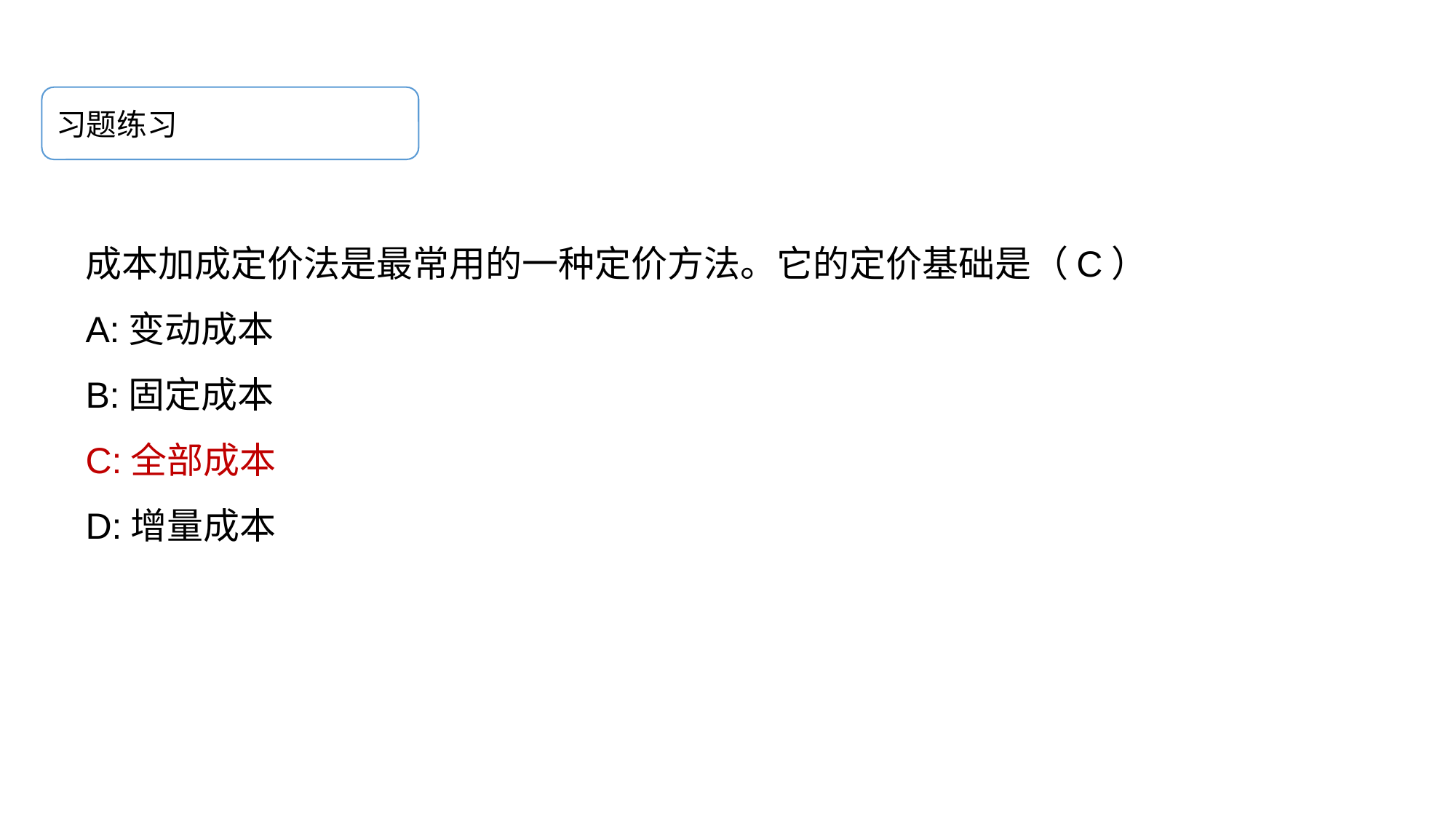

习题练习
成本加成定价法是最常用的一种定价方法。它的定价基础是（C）
A:变动成本
B:固定成本
C:全部成本
D:增量成本